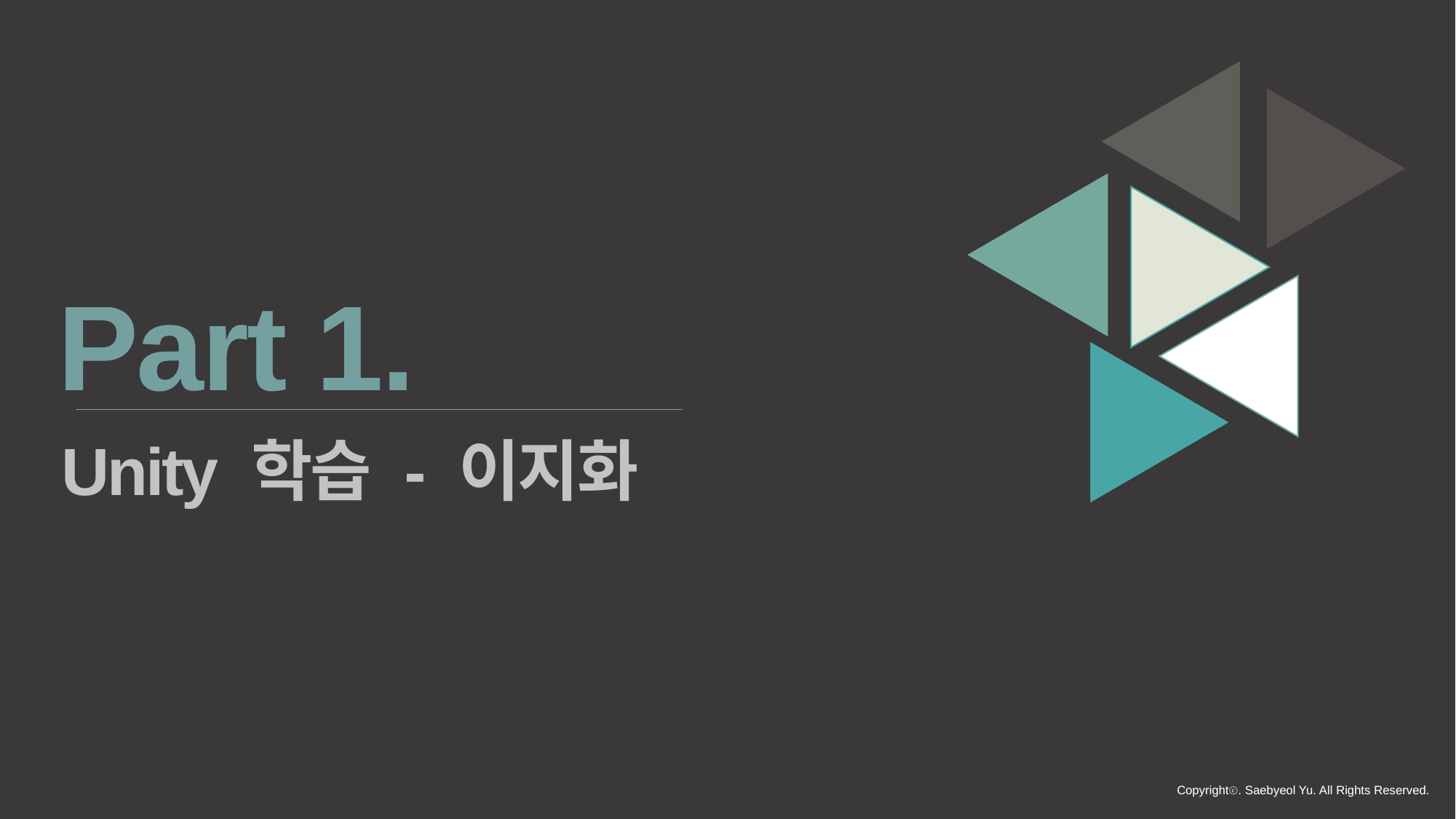

Part 1.
Unity 학습 - 이지화
Copyrightⓒ. Saebyeol Yu. All Rights Reserved.